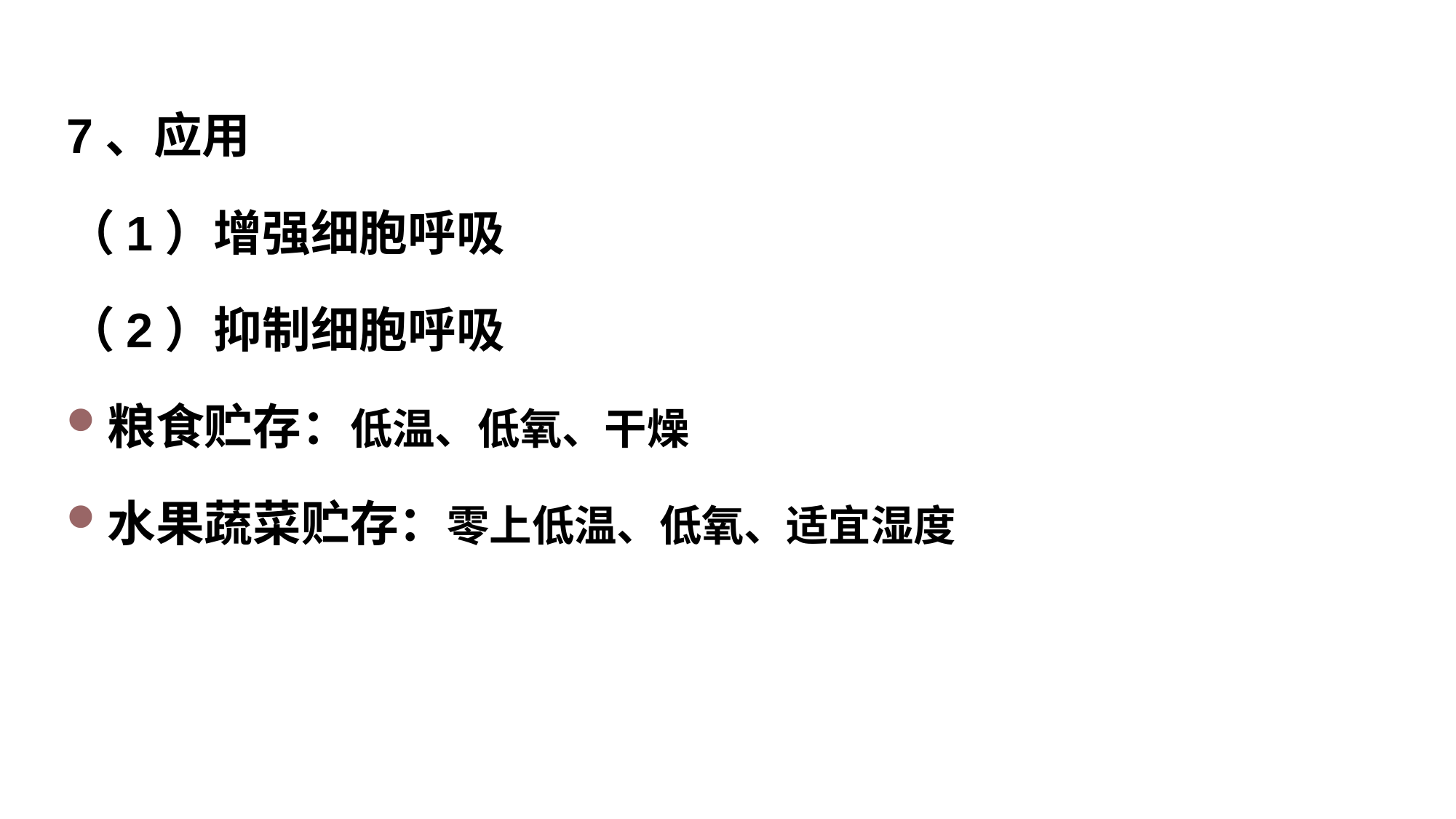

7、应用
（1）增强细胞呼吸
（2）抑制细胞呼吸
粮食贮存：低温、低氧、干燥
水果蔬菜贮存：零上低温、低氧、适宜湿度